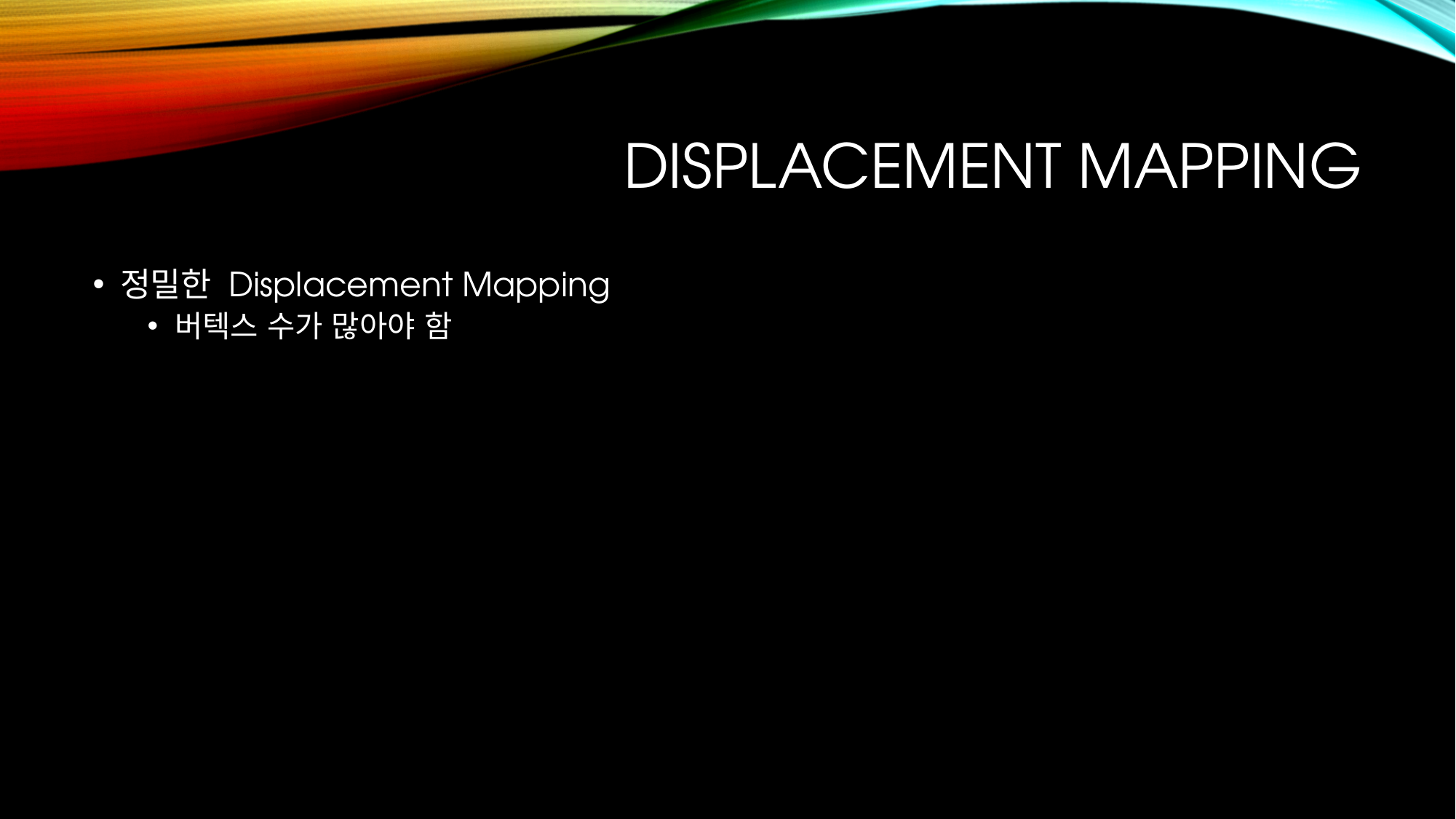

# Displacement Mapping
정밀한 Displacement Mapping
버텍스 수가 많아야 함